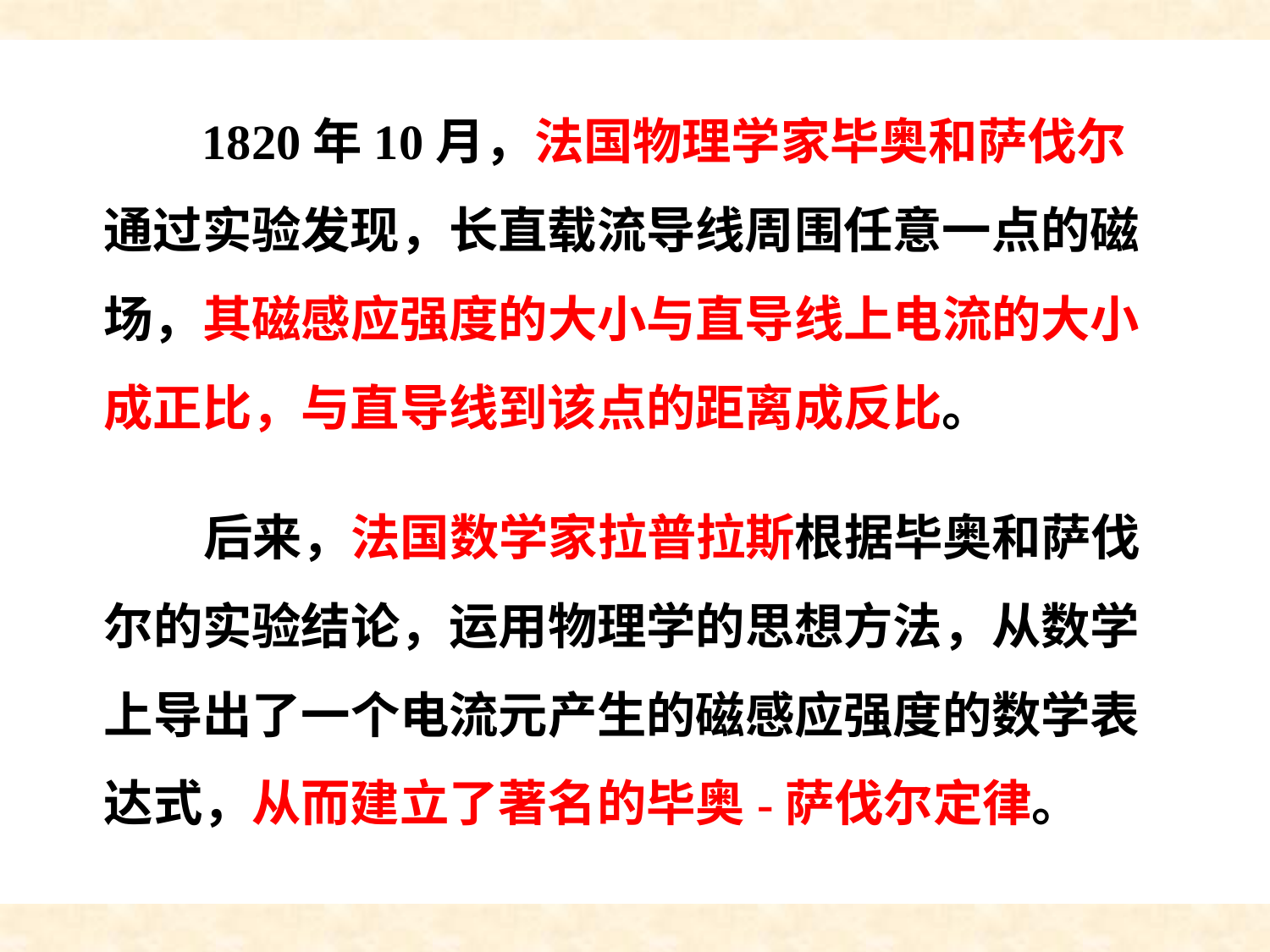

电流元
        1820年10月，法国物理学家毕奥和萨伐尔通过实验发现，长直载流导线周围任意一点的磁场，其磁感应强度的大小与直导线上电流的大小成正比，与直导线到该点的距离成反比。
         后来，法国数学家拉普拉斯根据毕奥和萨伐尔的实验结论，运用物理学的思想方法，从数学上导出了一个电流元产生的磁感应强度的数学表达式，从而建立了著名的毕奥-萨伐尔定律。